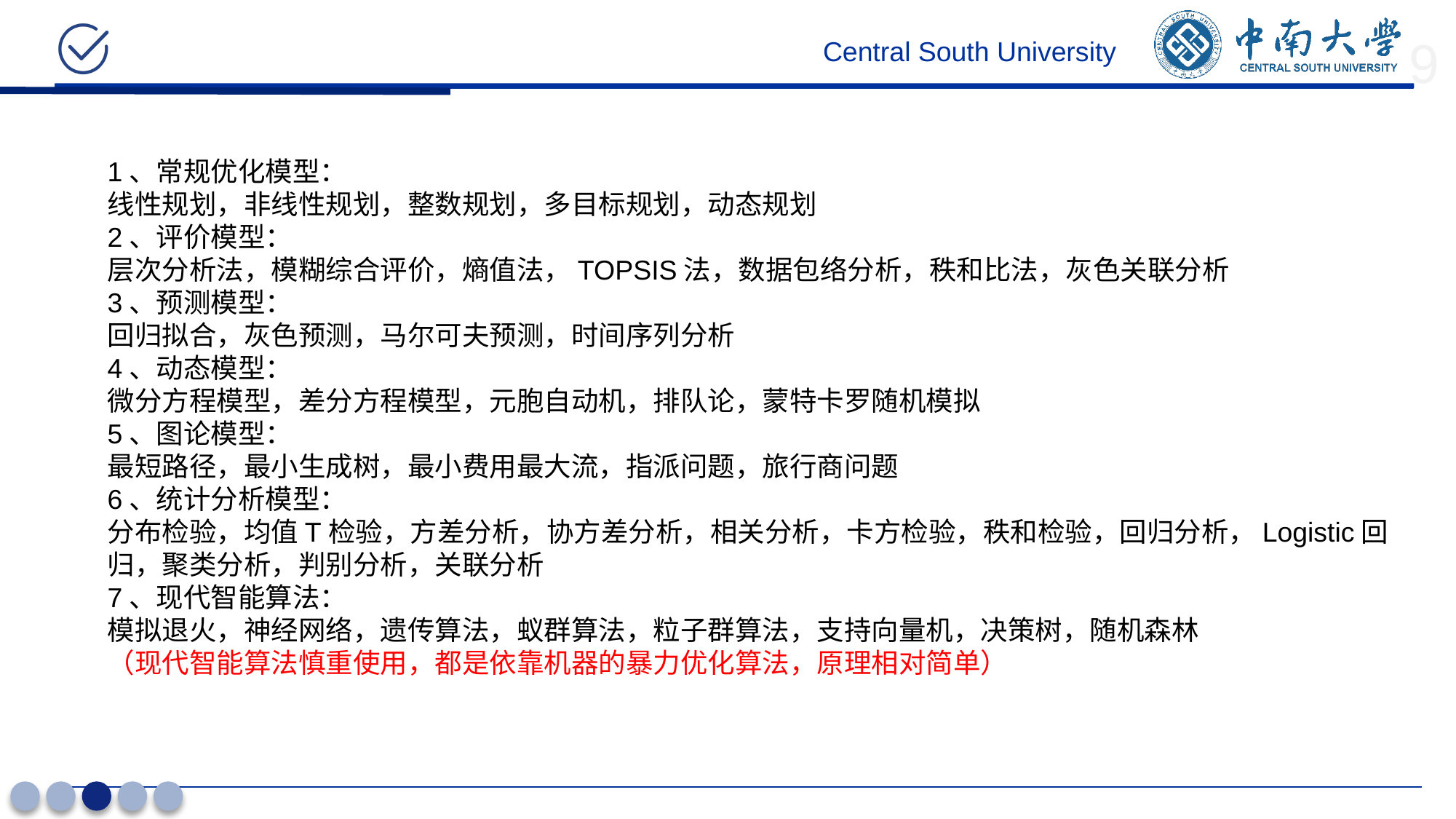

9
1、常规优化模型：
线性规划，非线性规划，整数规划，多目标规划，动态规划
2、评价模型：
层次分析法，模糊综合评价，熵值法，TOPSIS法，数据包络分析，秩和比法，灰色关联分析
3、预测模型：
回归拟合，灰色预测，马尔可夫预测，时间序列分析
4、动态模型：
微分方程模型，差分方程模型，元胞自动机，排队论，蒙特卡罗随机模拟
5、图论模型：
最短路径，最小生成树，最小费用最大流，指派问题，旅行商问题
6、统计分析模型：
分布检验，均值T检验，方差分析，协方差分析，相关分析，卡方检验，秩和检验，回归分析，Logistic回归，聚类分析，判别分析，关联分析
7、现代智能算法：
模拟退火，神经网络，遗传算法，蚁群算法，粒子群算法，支持向量机，决策树，随机森林
（现代智能算法慎重使用，都是依靠机器的暴力优化算法，原理相对简单）